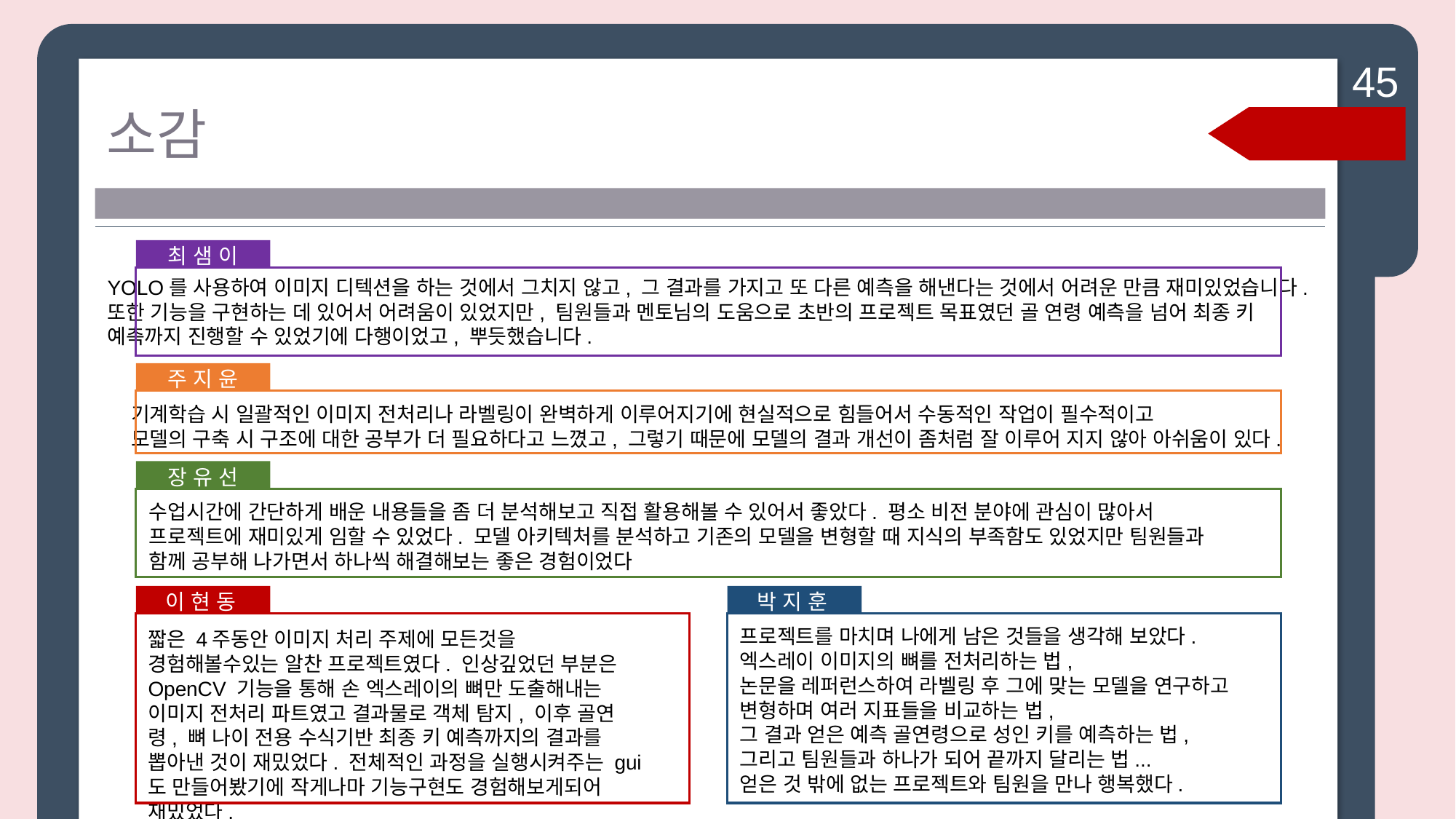

45
소감

최 샘 이

YOLO를 사용하여 이미지 디텍션을 하는 것에서 그치지 않고, 그 결과를 가지고 또 다른 예측을 해낸다는 것에서 어려운 만큼 재미있었습니다.
또한 기능을 구현하는 데 있어서 어려움이 있었지만, 팀원들과 멘토님의 도움으로 초반의 프로젝트 목표였던 골 연령 예측을 넘어 최종 키
예측까지 진행할 수 있었기에 다행이었고, 뿌듯했습니다.
주 지 윤

기계학습 시 일괄적인 이미지 전처리나 라벨링이 완벽하게 이루어지기에 현실적으로 힘들어서 수동적인 작업이 필수적이고
모델의 구축 시 구조에 대한 공부가 더 필요하다고 느꼈고, 그렇기 때문에 모델의 결과 개선이 좀처럼 잘 이루어 지지 않아 아쉬움이 있다.
장 유 선

수업시간에 간단하게 배운 내용들을 좀 더 분석해보고 직접 활용해볼 수 있어서 좋았다. 평소 비전 분야에 관심이 많아서 프로젝트에 재미있게 임할 수 있었다. 모델 아키텍처를 분석하고 기존의 모델을 변형할 때 지식의 부족함도 있었지만 팀원들과 함께 공부해 나가면서 하나씩 해결해보는 좋은 경험이었다
이 현 동

박 지 훈

프로젝트를 마치며 나에게 남은 것들을 생각해 보았다.
엑스레이 이미지의 뼈를 전처리하는 법,
논문을 레퍼런스하여 라벨링 후 그에 맞는 모델을 연구하고
변형하며 여러 지표들을 비교하는 법,
그 결과 얻은 예측 골연령으로 성인 키를 예측하는 법,
그리고 팀원들과 하나가 되어 끝까지 달리는 법...
얻은 것 밖에 없는 프로젝트와 팀원을 만나 행복했다.
짧은 4주동안 이미지 처리 주제에 모든것을 경험해볼수있는 알찬 프로젝트였다. 인상깊었던 부분은 OpenCV 기능을 통해 손 엑스레이의 뼈만 도출해내는 이미지 전처리 파트였고 결과물로 객체 탐지, 이후 골연령, 뼈 나이 전용 수식기반 최종 키 예측까지의 결과를 뽑아낸 것이 재밌었다. 전체적인 과정을 실행시켜주는 gui도 만들어봤기에 작게나마 기능구현도 경험해보게되어 재밌었다.